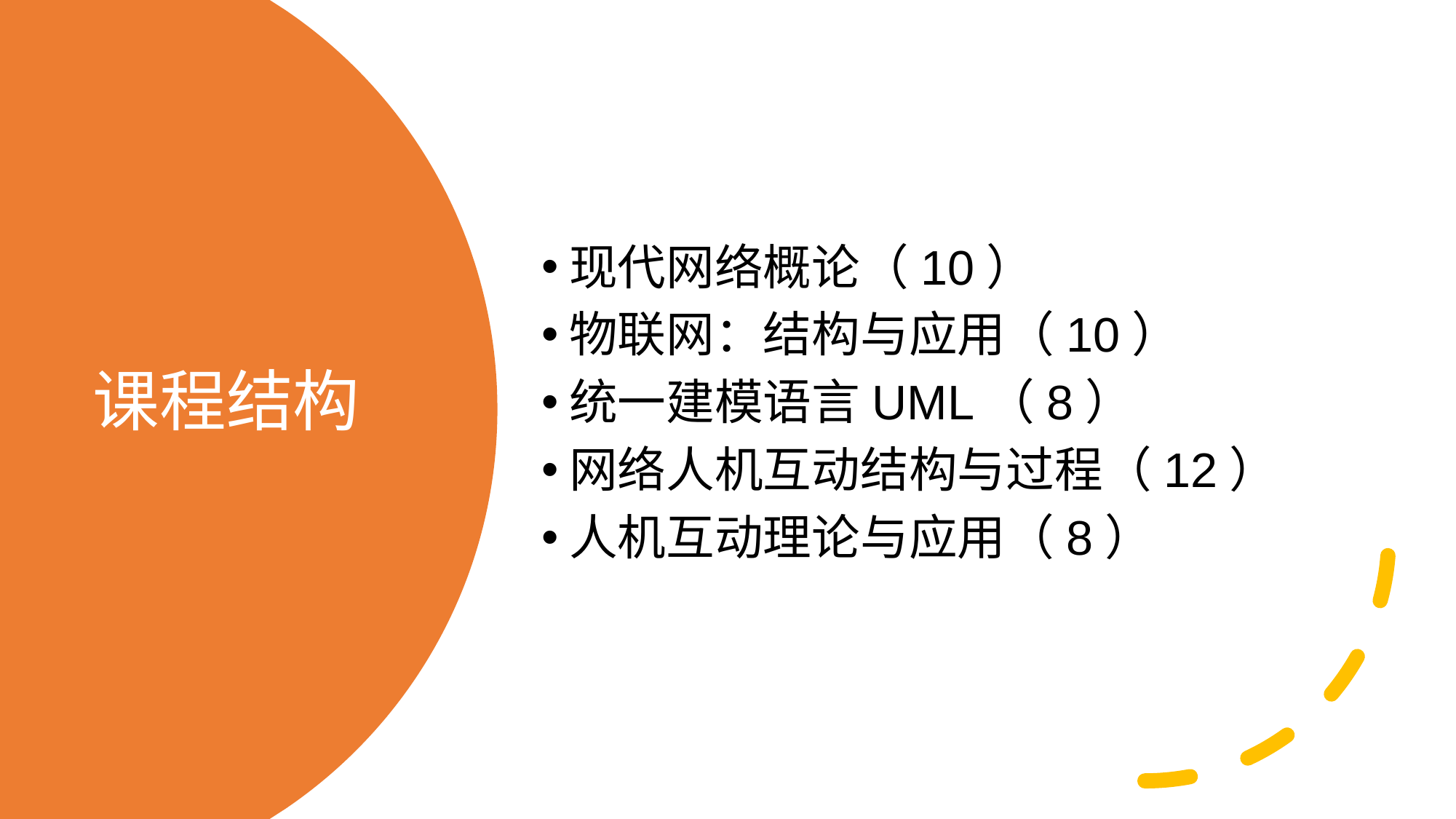

现代网络概论（10）
物联网：结构与应用（10）
统一建模语言UML（8）
网络人机互动结构与过程（12）
人机互动理论与应用（8）
# 课程结构